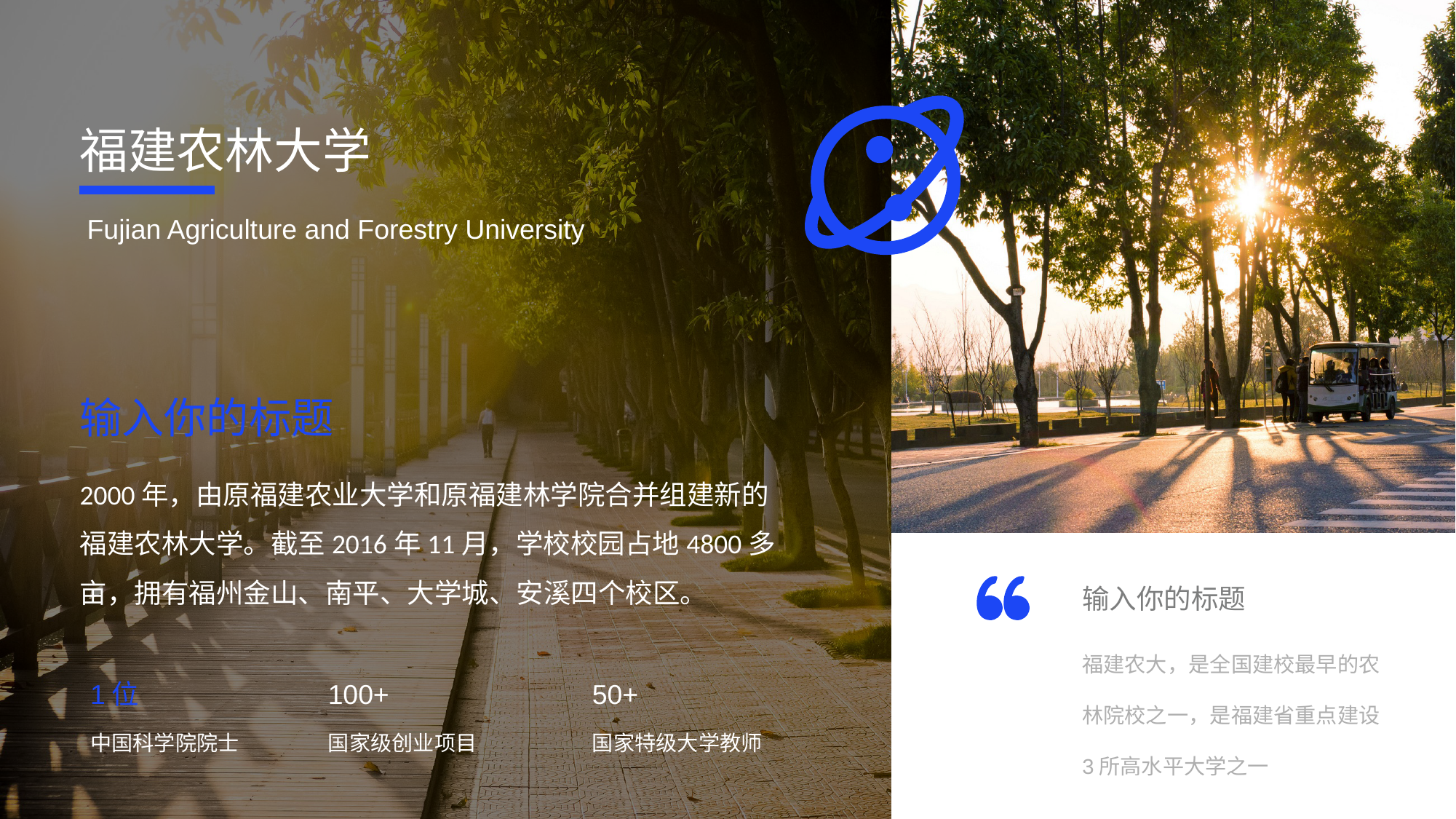

福建农林大学

Fujian Agriculture and Forestry University
输入你的标题
2000年，由原福建农业大学和原福建林学院合并组建新的福建农林大学。截至2016年11月，学校校园占地4800多亩，拥有福州金山、南平、大学城、安溪四个校区。

输入你的标题
福建农大，是全国建校最早的农林院校之一，是福建省重点建设3所高水平大学之一
1位
中国科学院院士
100+
国家级创业项目
50+
国家特级大学教师